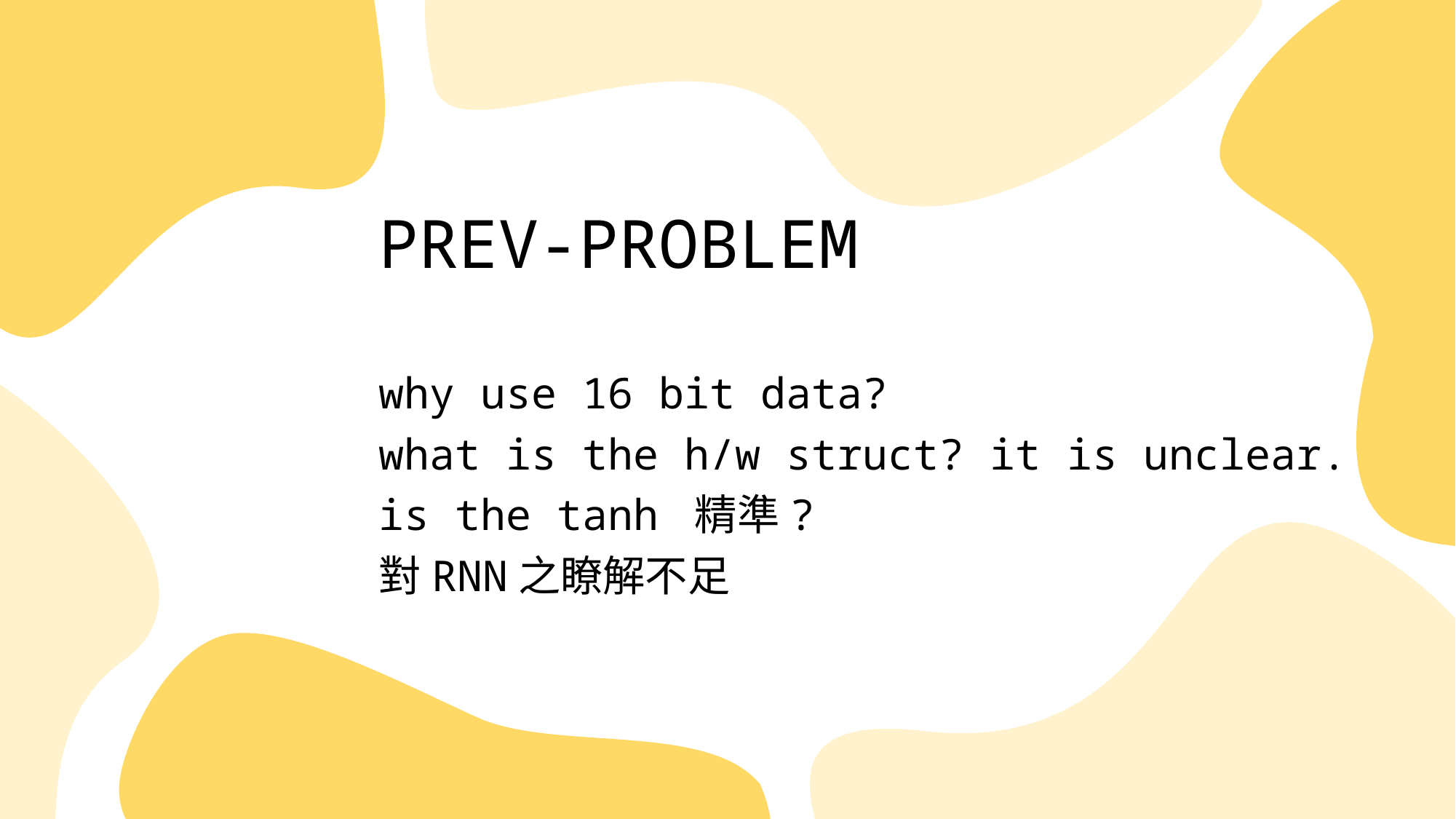

# PREV-PROBLEM
why use 16 bit data?
what is the h/w struct? it is unclear.
is the tanh 精準?
對RNN之瞭解不足